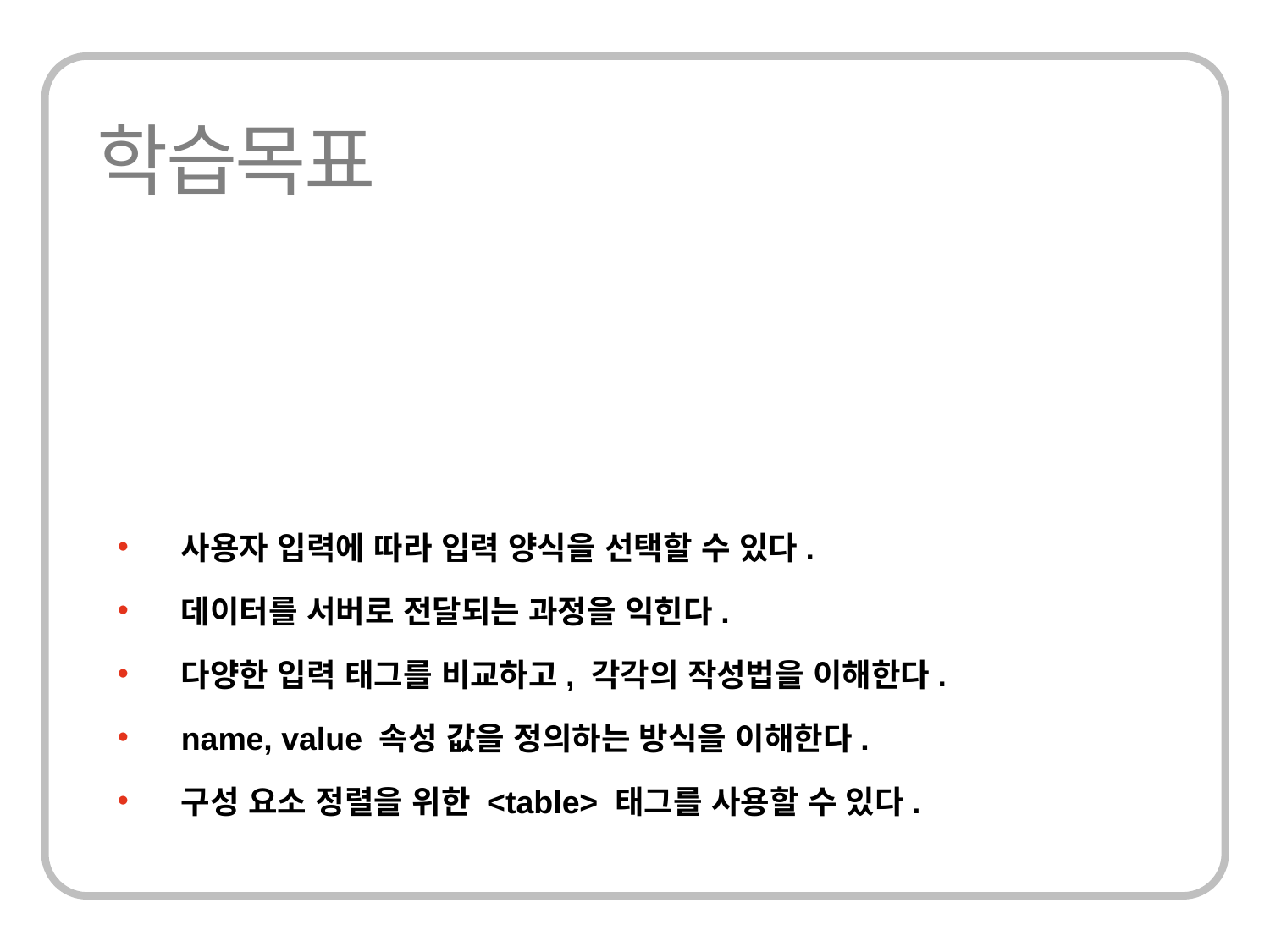

사용자 입력에 따라 입력 양식을 선택할 수 있다.
데이터를 서버로 전달되는 과정을 익힌다.
다양한 입력 태그를 비교하고, 각각의 작성법을 이해한다.
name, value 속성 값을 정의하는 방식을 이해한다.
구성 요소 정렬을 위한 <table> 태그를 사용할 수 있다.